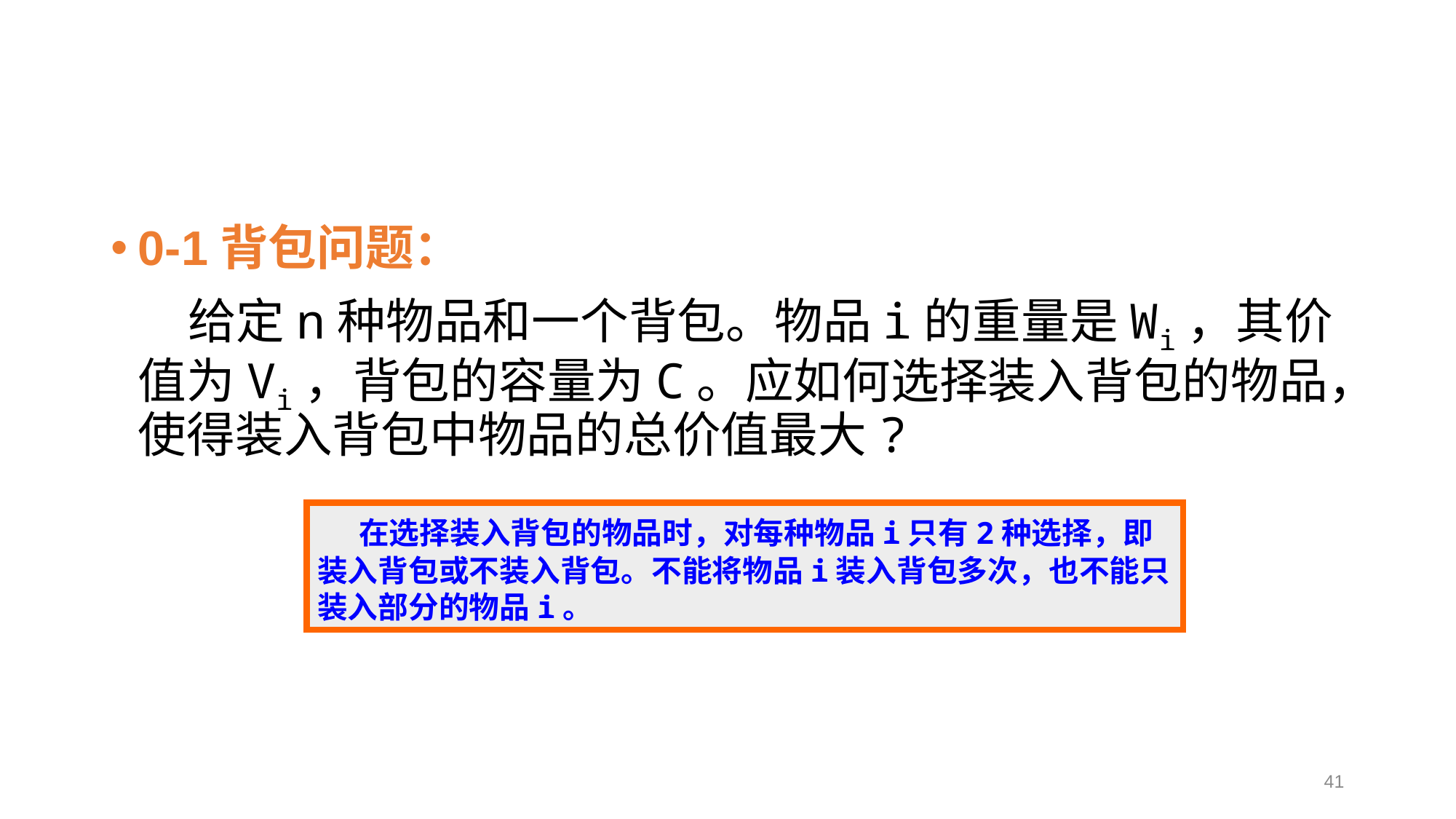

0-1背包问题：
      给定n种物品和一个背包。物品i的重量是Wi，其价值为Vi，背包的容量为C。应如何选择装入背包的物品，使得装入背包中物品的总价值最大?

    在选择装入背包的物品时，对每种物品i只有2种选择，即装入背包或不装入背包。不能将物品i装入背包多次，也不能只装入部分的物品i。
41